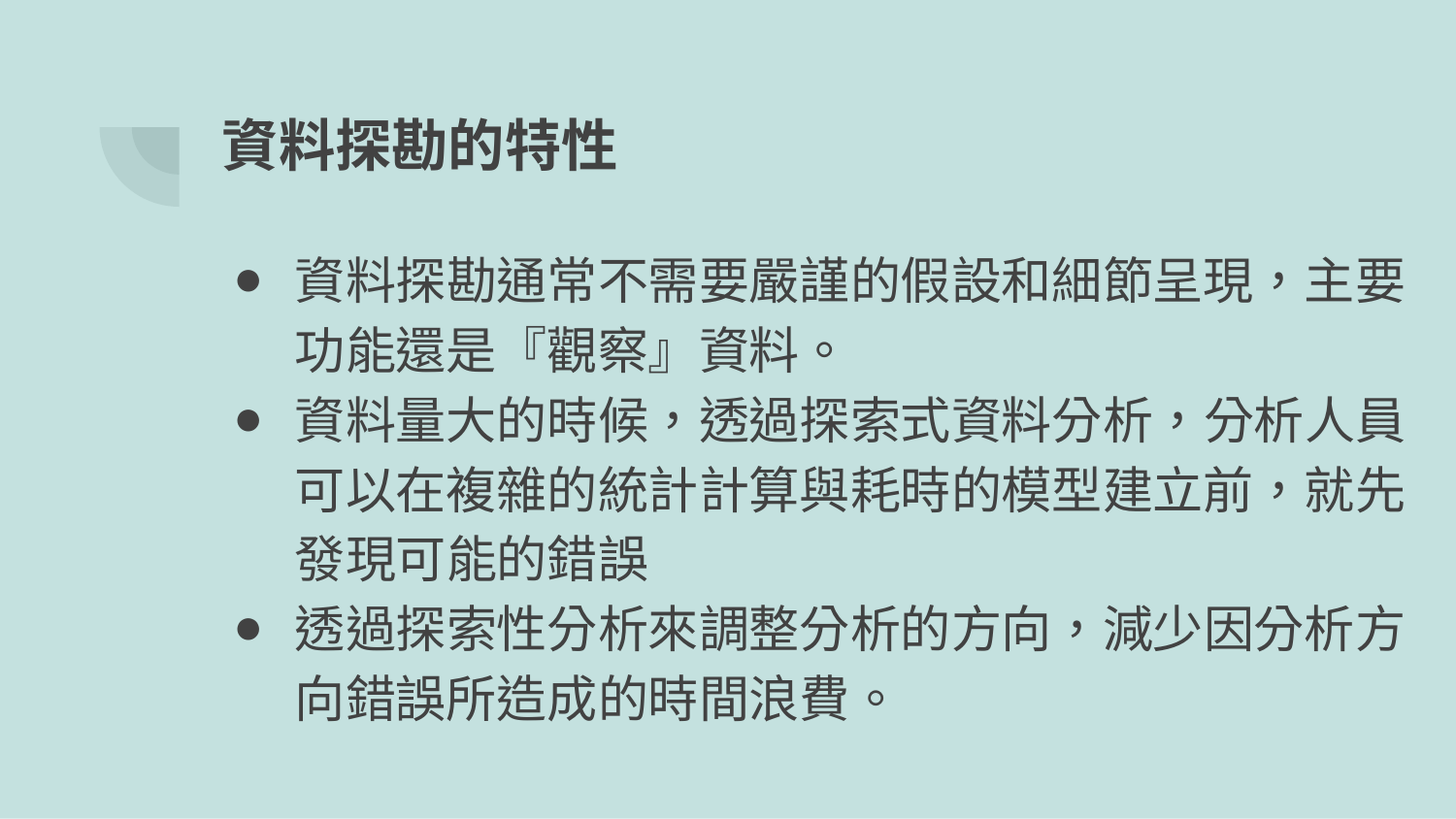

# 資料探勘的特性
資料探勘通常不需要嚴謹的假設和細節呈現，主要功能還是『觀察』資料。
資料量大的時候，透過探索式資料分析，分析人員可以在複雜的統計計算與耗時的模型建立前，就先發現可能的錯誤
透過探索性分析來調整分析的方向，減少因分析方向錯誤所造成的時間浪費。